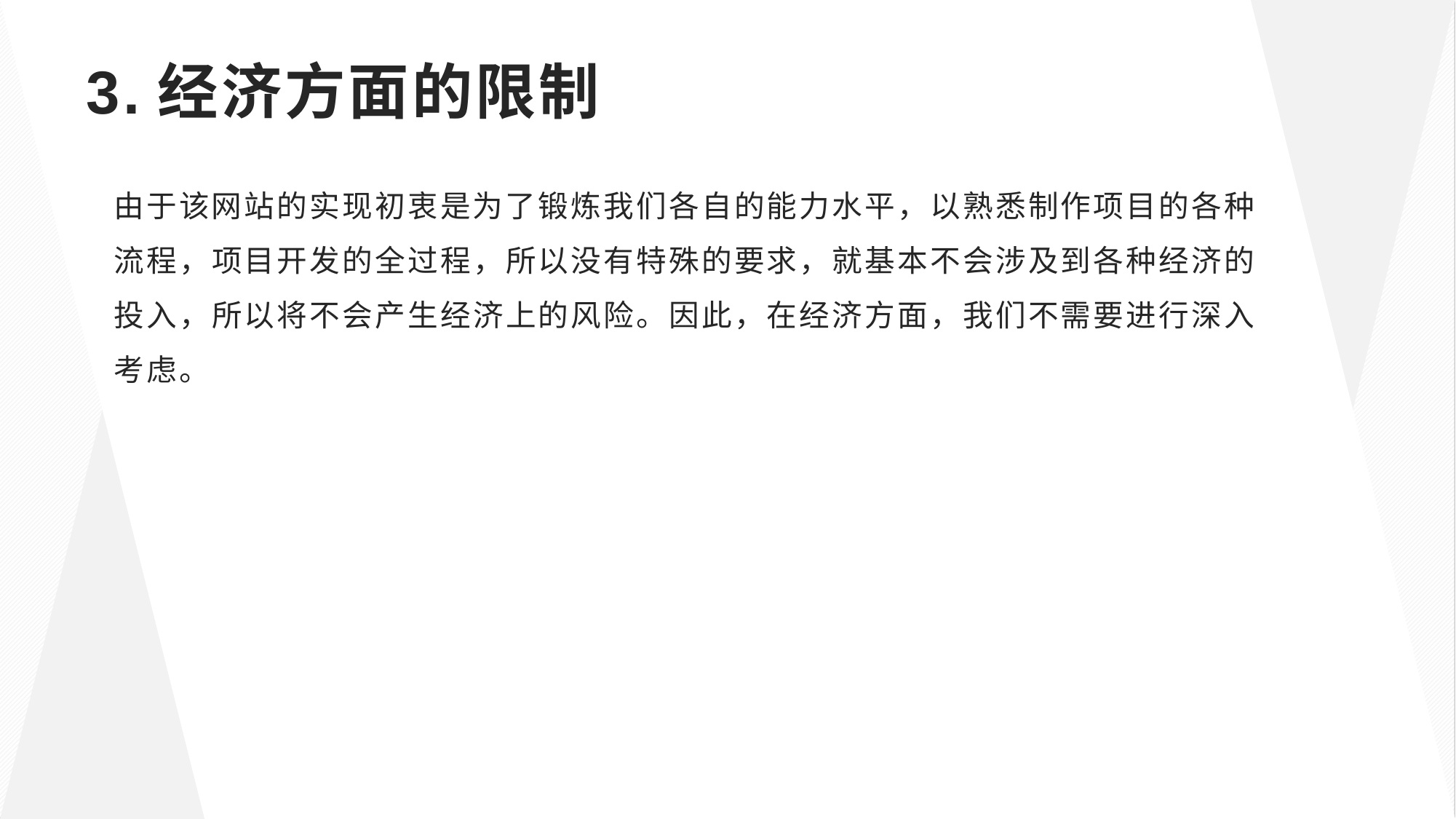

# 3.经济方面的限制
由于该网站的实现初衷是为了锻炼我们各自的能力水平，以熟悉制作项目的各种流程，项目开发的全过程，所以没有特殊的要求，就基本不会涉及到各种经济的投入，所以将不会产生经济上的风险。因此，在经济方面，我们不需要进行深入考虑。